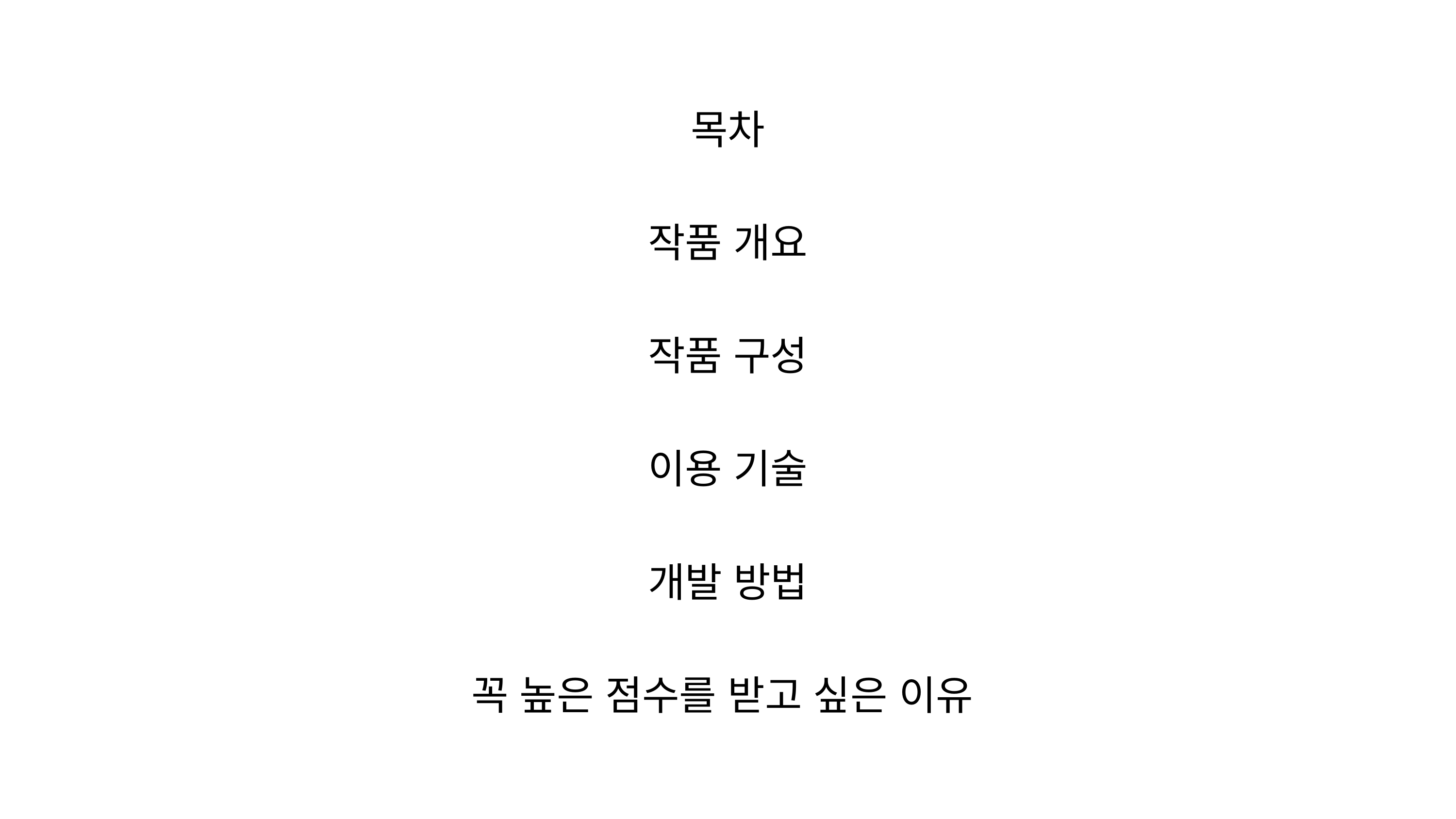

목차

작품 개요

작품 구성

이용 기술

개발 방법

꼭 높은 점수를 받고 싶은 이유